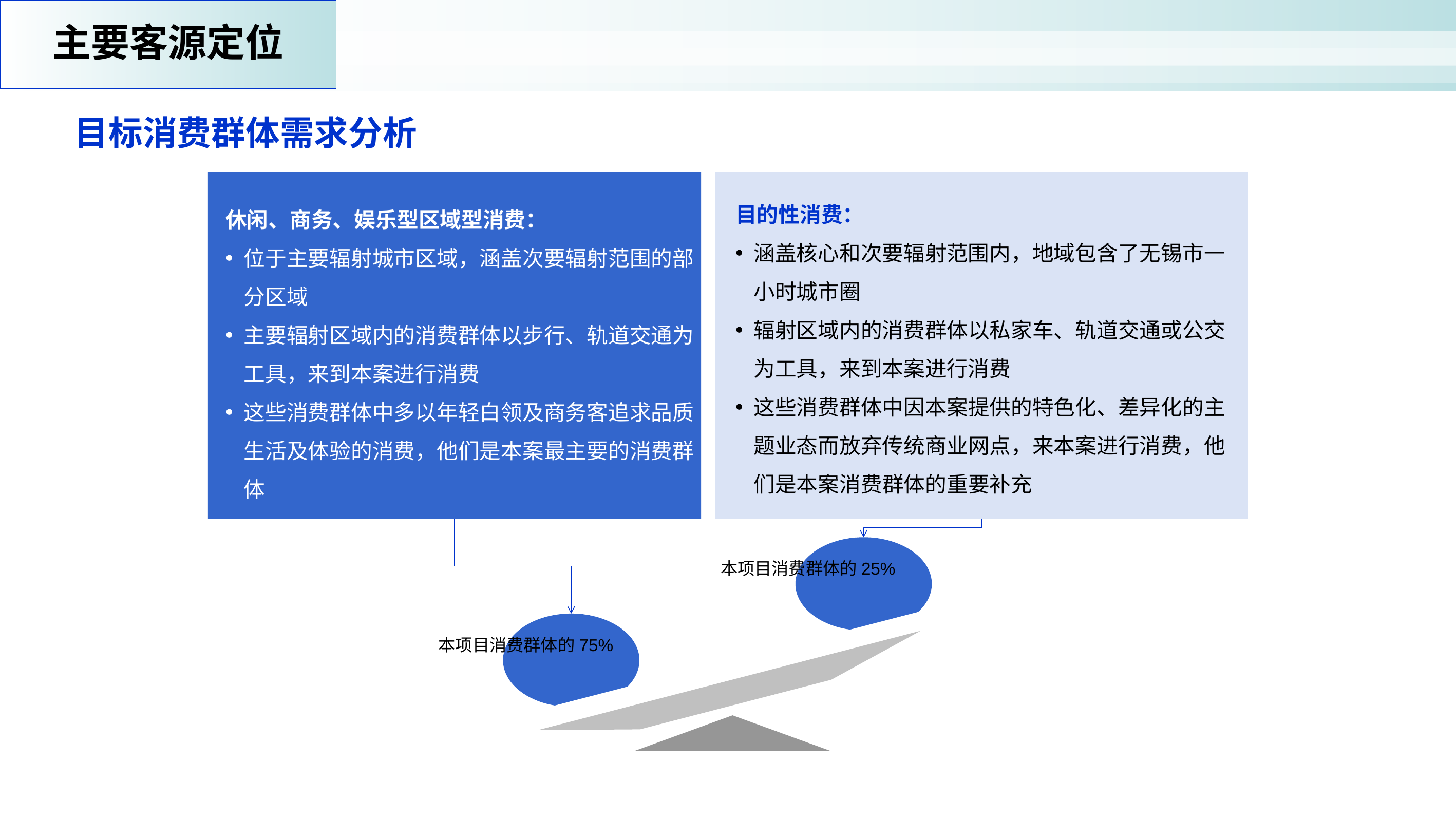

主要客源定位
目标消费群体需求分析

目的性消费：
涵盖核心和次要辐射范围内，地域包含了无锡市一小时城市圈
辐射区域内的消费群体以私家车、轨道交通或公交为工具，来到本案进行消费
这些消费群体中因本案提供的特色化、差异化的主题业态而放弃传统商业网点，来本案进行消费，他们是本案消费群体的重要补充
休闲、商务、娱乐型区域型消费：
位于主要辐射城市区域，涵盖次要辐射范围的部分区域
主要辐射区域内的消费群体以步行、轨道交通为工具，来到本案进行消费
这些消费群体中多以年轻白领及商务客追求品质生活及体验的消费，他们是本案最主要的消费群体

本项目消费群体的25%
本项目消费群体的75%